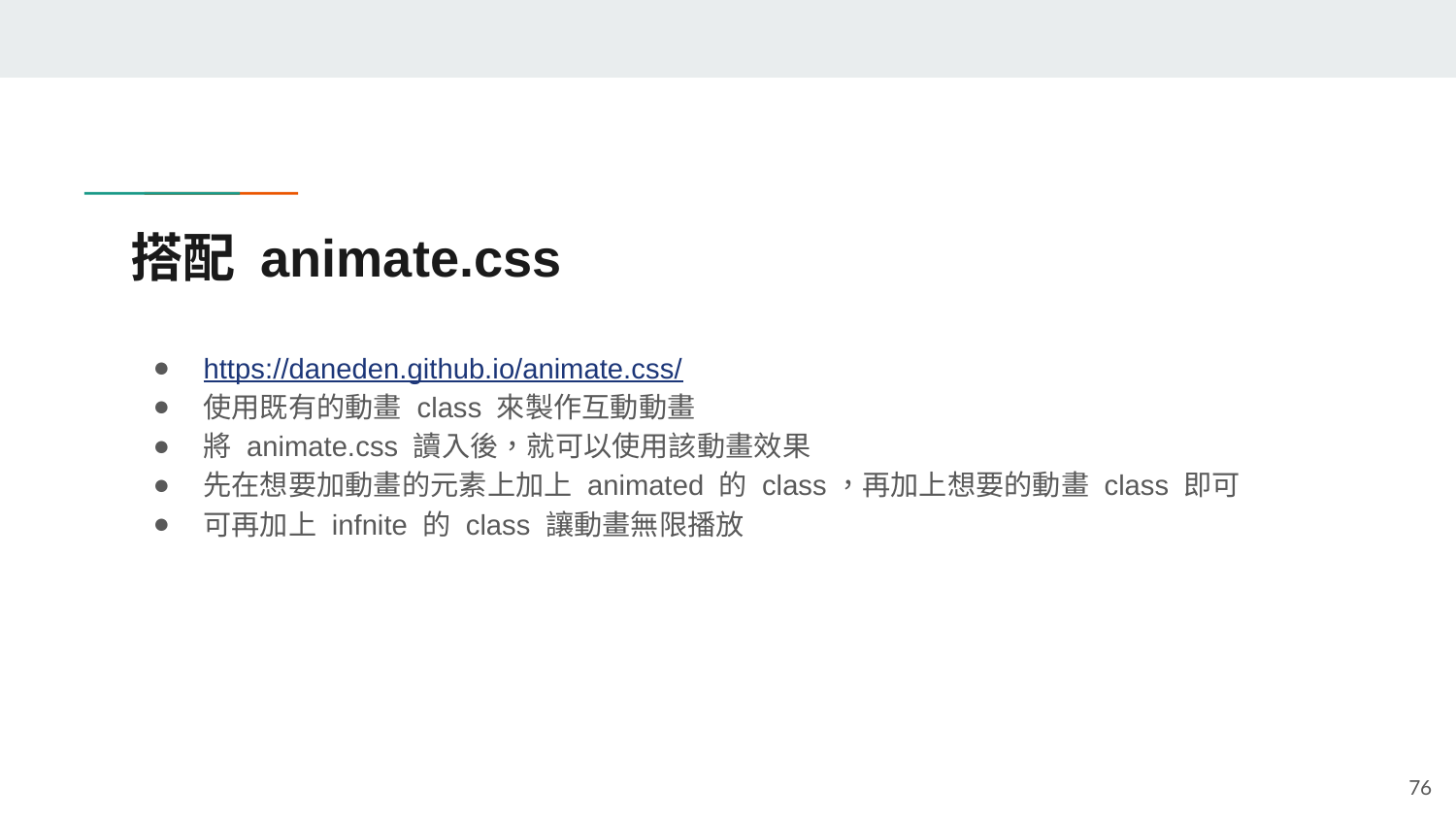

# 搭配 animate.css
https://daneden.github.io/animate.css/
使用既有的動畫 class 來製作互動動畫
將 animate.css 讀入後，就可以使用該動畫效果
先在想要加動畫的元素上加上 animated 的 class，再加上想要的動畫 class 即可
可再加上 infnite 的 class 讓動畫無限播放
76